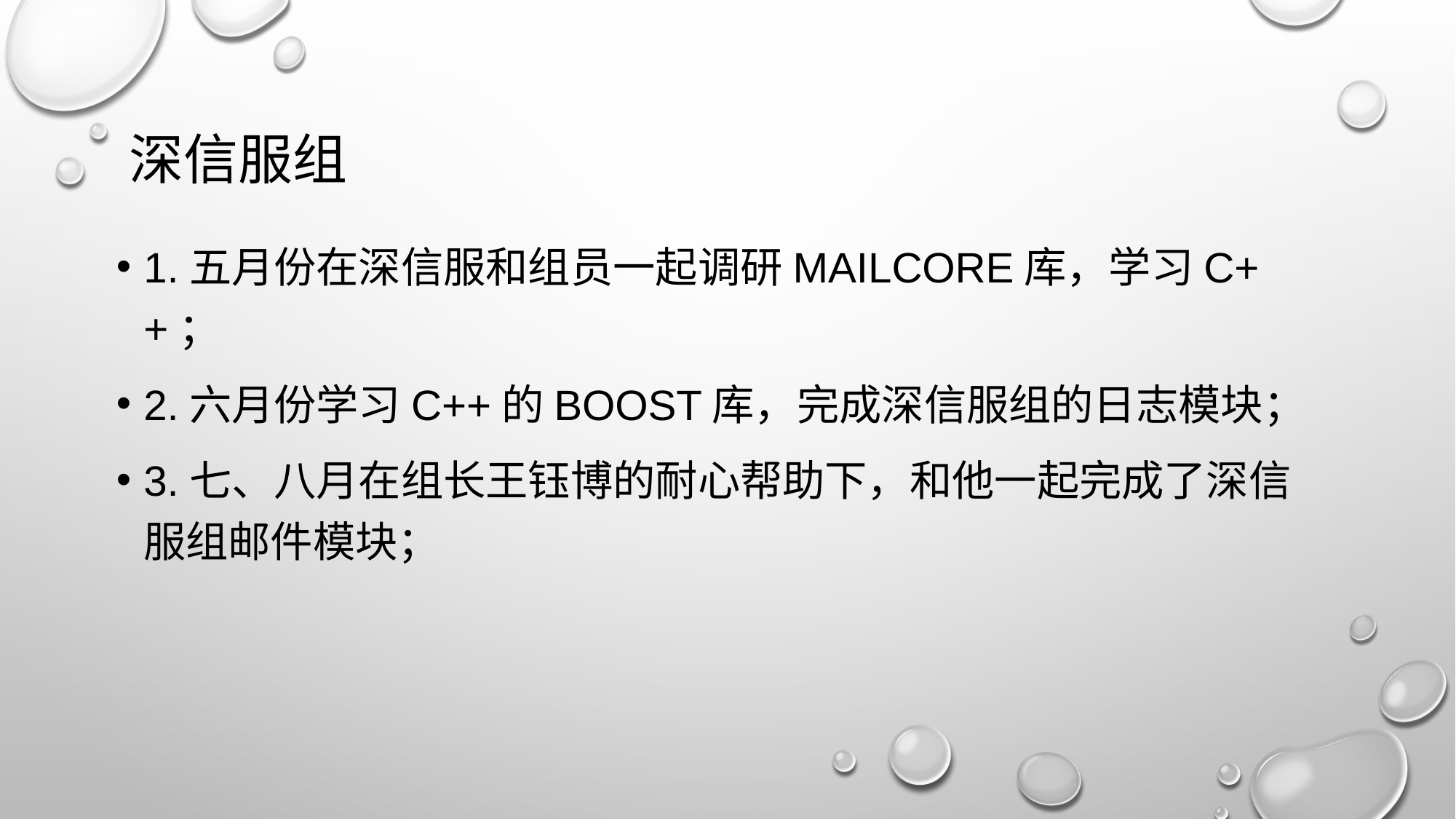

# 深信服组
1.五月份在深信服和组员一起调研mailcore库，学习C++；
2.六月份学习C++的boost库，完成深信服组的日志模块；
3.七、八月在组长王钰博的耐心帮助下，和他一起完成了深信服组邮件模块；